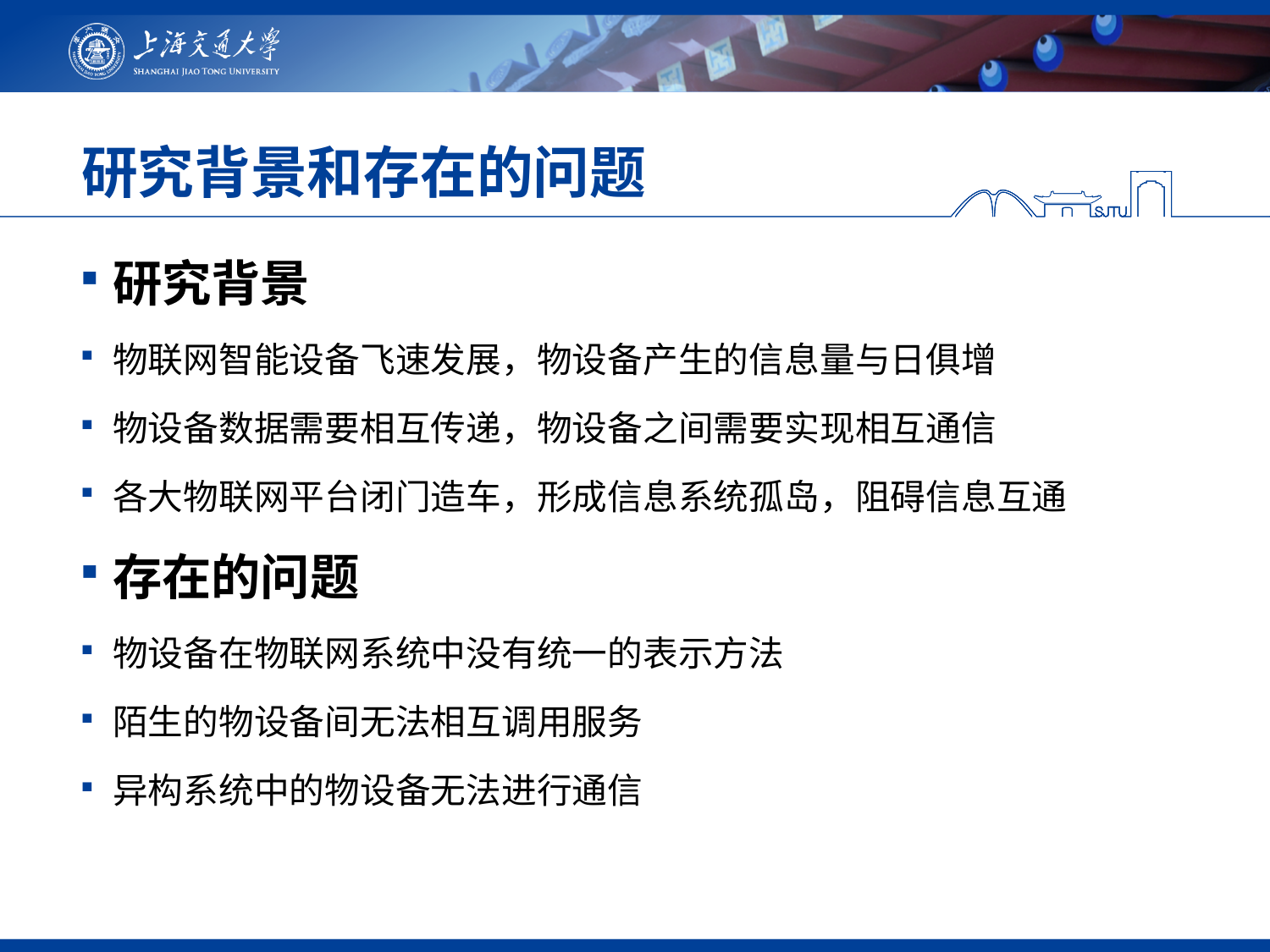

研究背景和存在的问题
研究背景
物联网智能设备飞速发展，物设备产生的信息量与日俱增
物设备数据需要相互传递，物设备之间需要实现相互通信
各大物联网平台闭门造车，形成信息系统孤岛，阻碍信息互通
存在的问题
物设备在物联网系统中没有统一的表示方法
陌生的物设备间无法相互调用服务
异构系统中的物设备无法进行通信